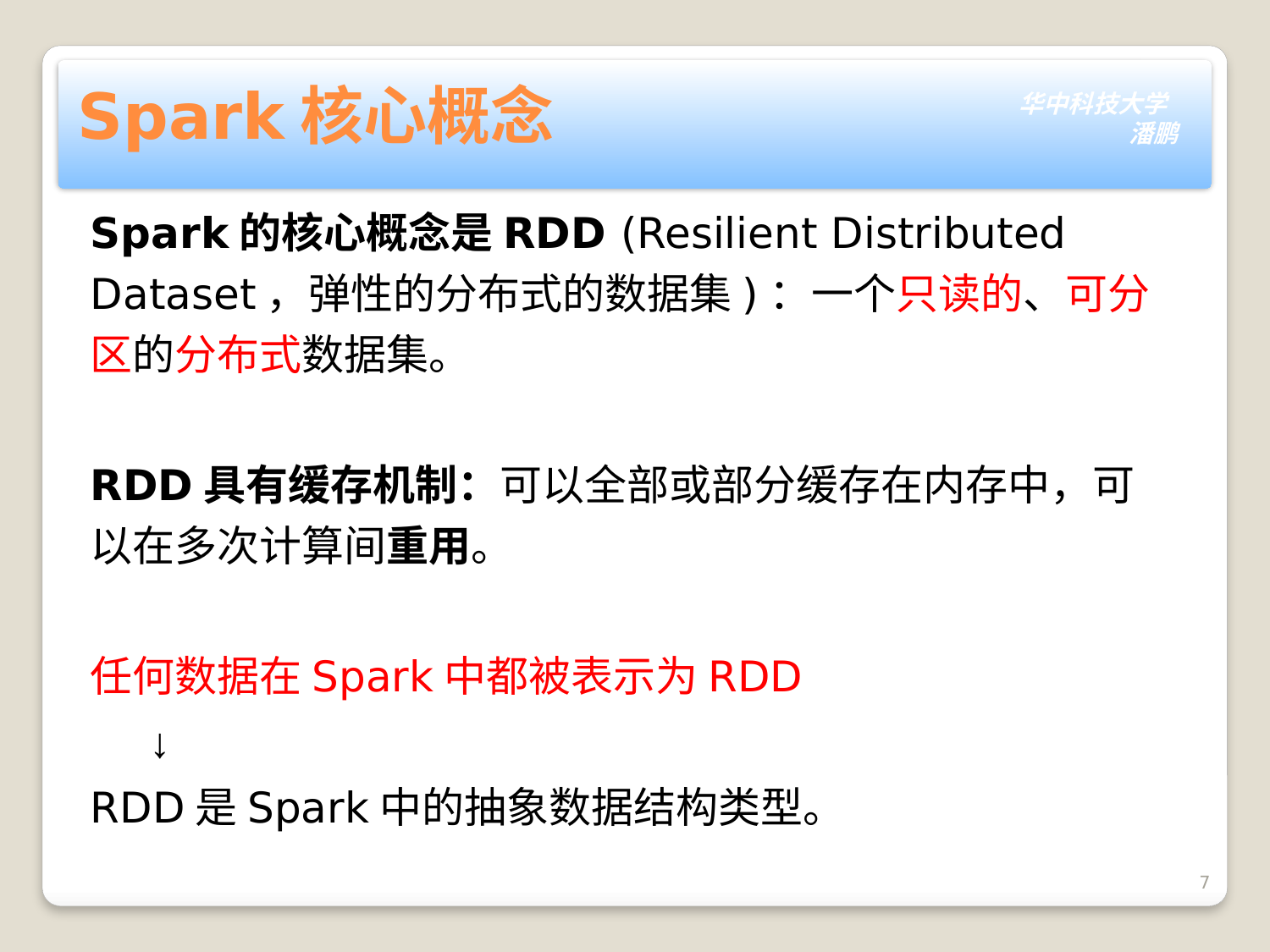

# Spark核心概念
Spark的核心概念是RDD (Resilient Distributed Dataset，弹性的分布式的数据集)：一个只读的、可分区的分布式数据集。

RDD具有缓存机制：可以全部或部分缓存在内存中，可以在多次计算间重用。

任何数据在Spark中都被表示为RDD
     ↓
RDD是Spark中的抽象数据结构类型。

7